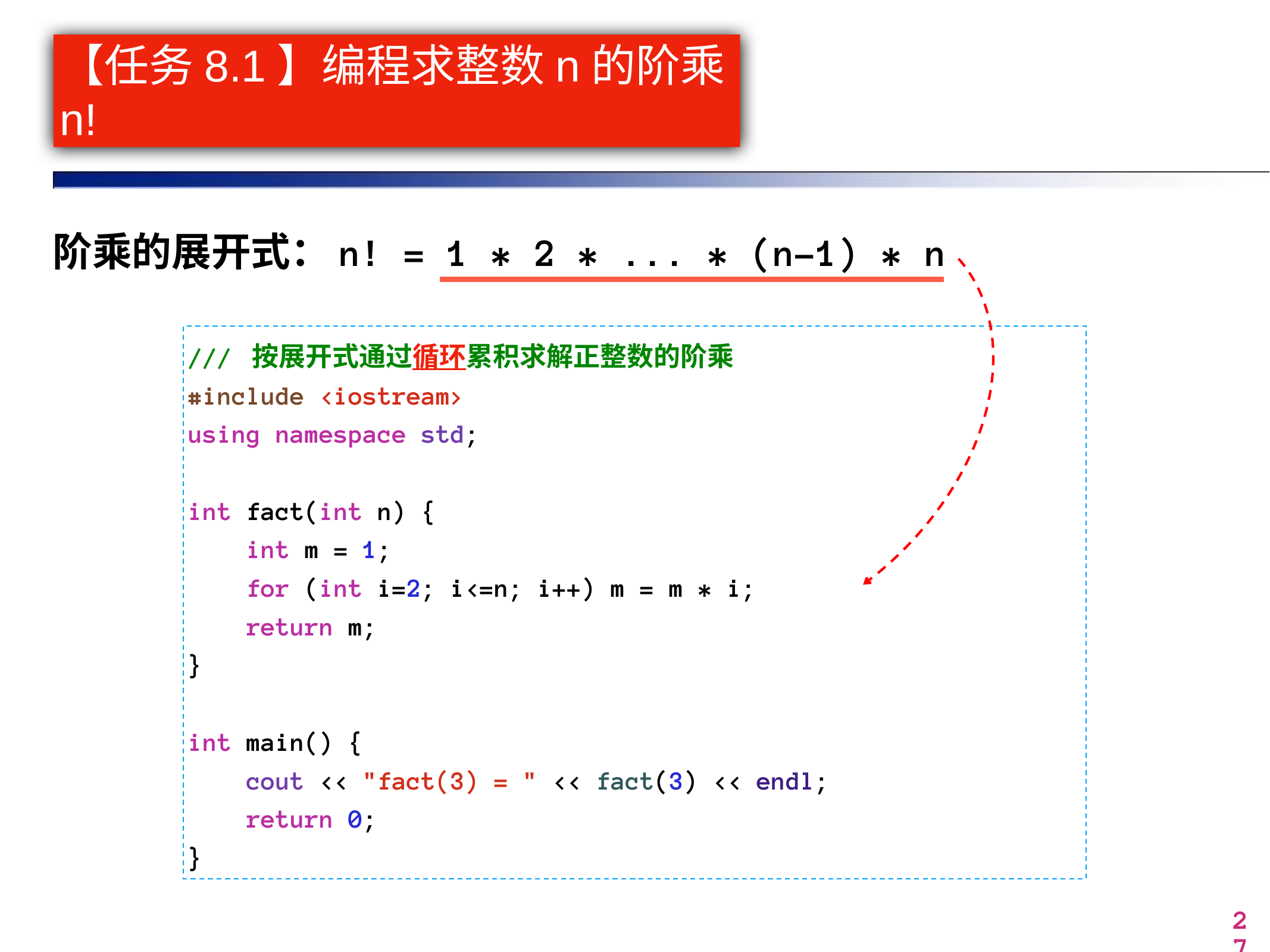

# 【任务8.1】编程求整数n的阶乘n!

阶乘的展开式：n! = 1 * 2 * ... * (n-1) * n
/// 按展开式通过循环累积求解正整数的阶乘
#include <iostream>
using namespace std;

int fact(int n) {
    int m = 1;
    for (int i=2; i<=n; i++) m = m * i;
    return m;
}

int main() {
    cout << "fact(3) = " << fact(3) << endl;
    return 0;
}
27